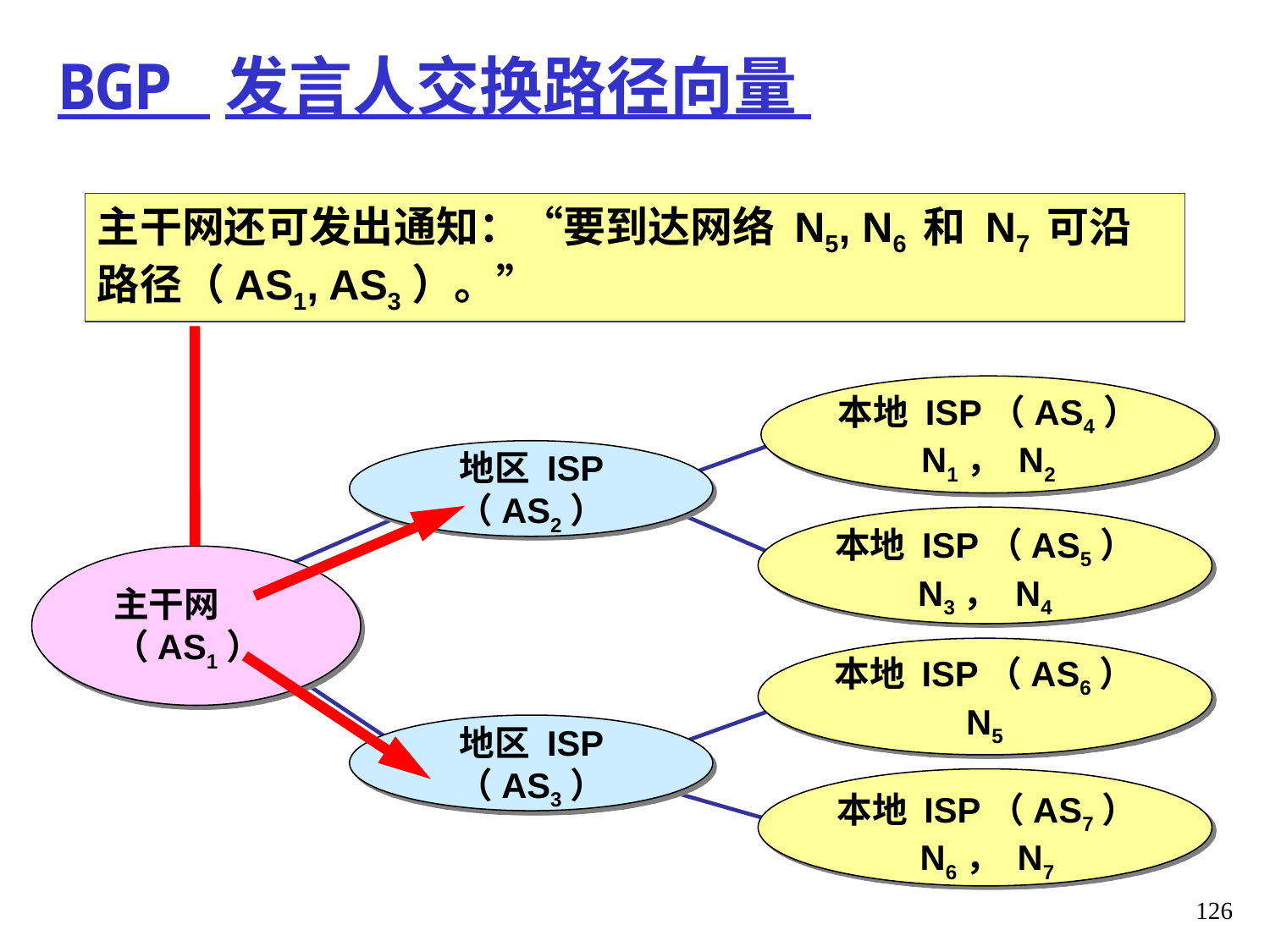

# BGP 发言人交换路径向量
主干网还可发出通知：“要到达网络 N5, N6 和 N7 可沿路径（AS1, AS3）。”

本地 ISP（AS4）
N1， N2

地区 ISP
（AS2）

本地 ISP（AS5）
N3， N4

主干网
（AS1）

本地 ISP（AS6）
N5
本地 ISP（AS7）
N6， N7

地区 ISP
（AS3）

126